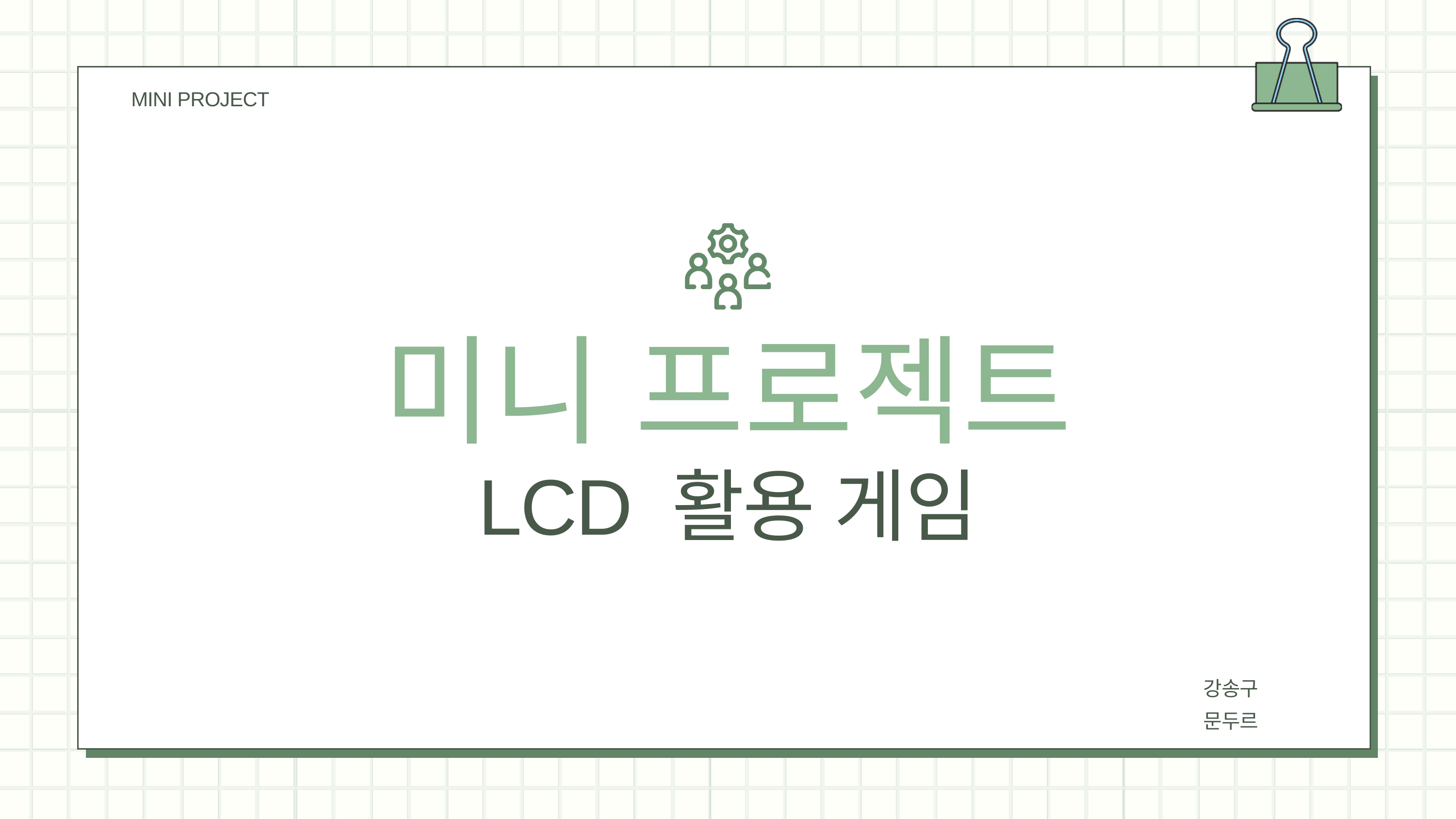

MINI PROJECT

미니 프로젝트
LCD 활용 게임
강송구
문두르